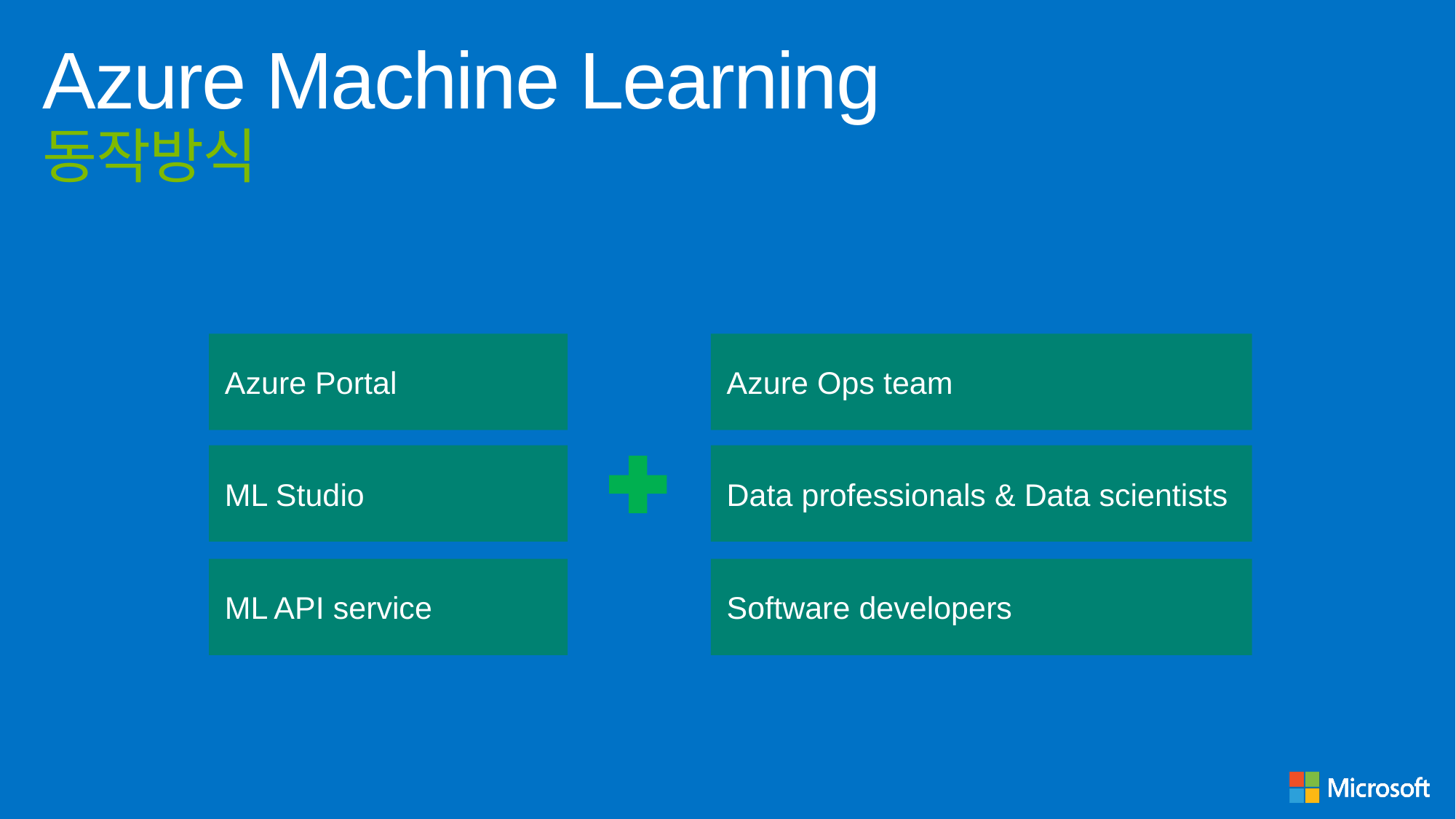

# Azure Machine Learning 동작방식
Azure Portal
Azure Ops team
ML Studio

Data professionals & Data scientists
ML API service
Software developers